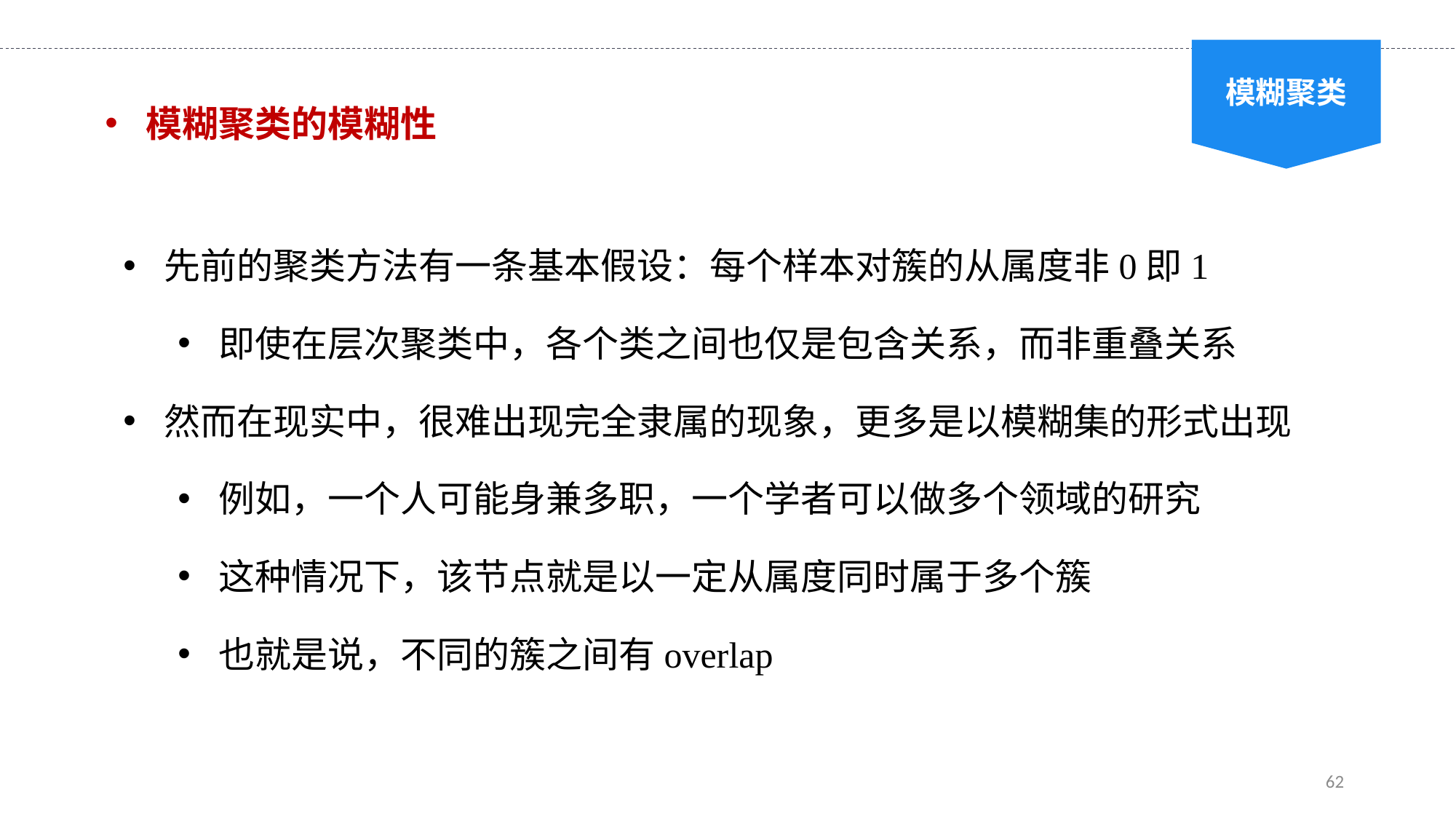

模糊聚类
模糊聚类的模糊性
先前的聚类方法有一条基本假设：每个样本对簇的从属度非0即1
即使在层次聚类中，各个类之间也仅是包含关系，而非重叠关系
然而在现实中，很难出现完全隶属的现象，更多是以模糊集的形式出现
例如，一个人可能身兼多职，一个学者可以做多个领域的研究
这种情况下，该节点就是以一定从属度同时属于多个簇
也就是说，不同的簇之间有overlap
62